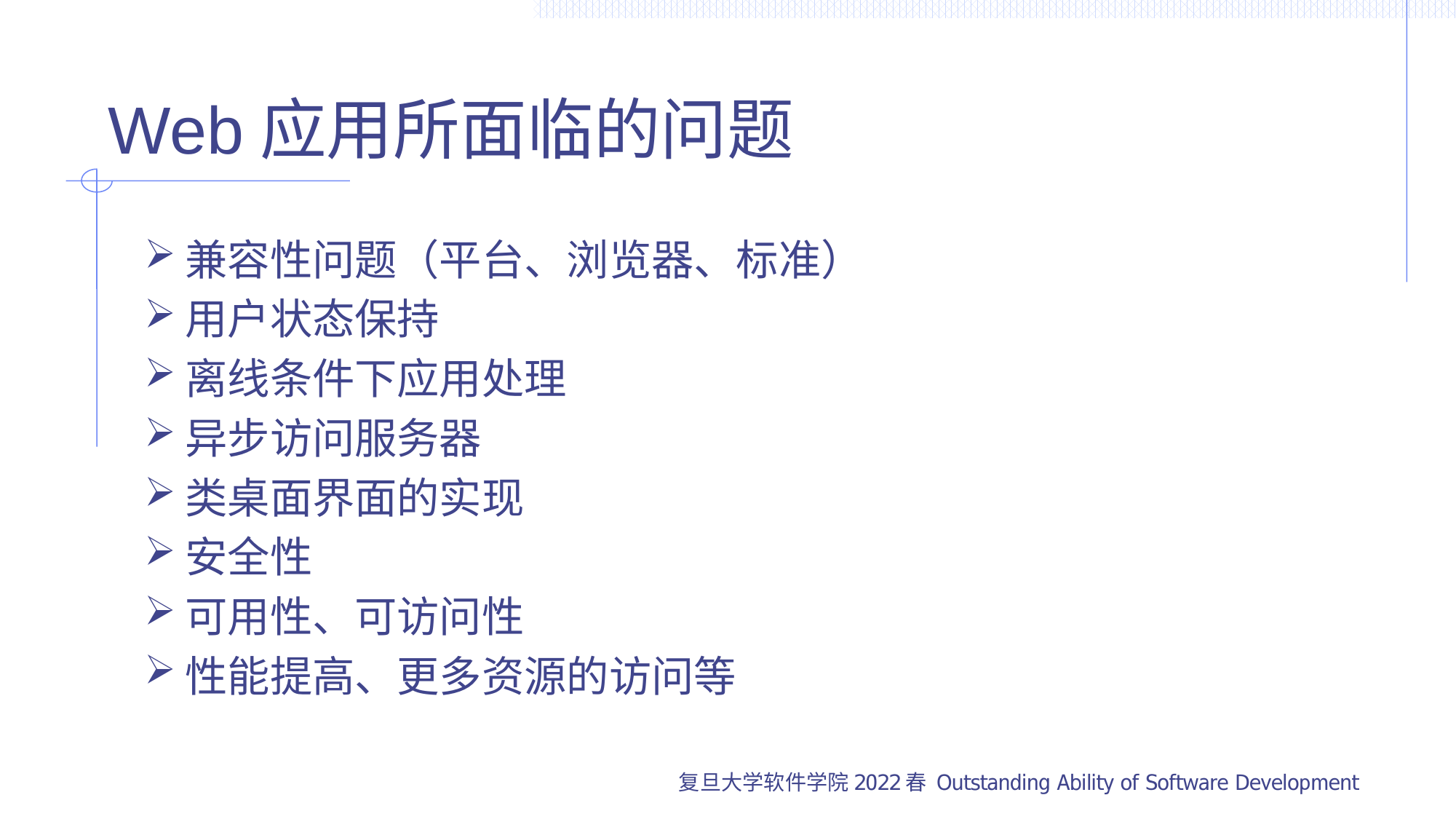

# Web应用所面临的问题
兼容性问题（平台、浏览器、标准）
用户状态保持
离线条件下应用处理
异步访问服务器
类桌面界面的实现
安全性
可用性、可访问性
性能提高、更多资源的访问等